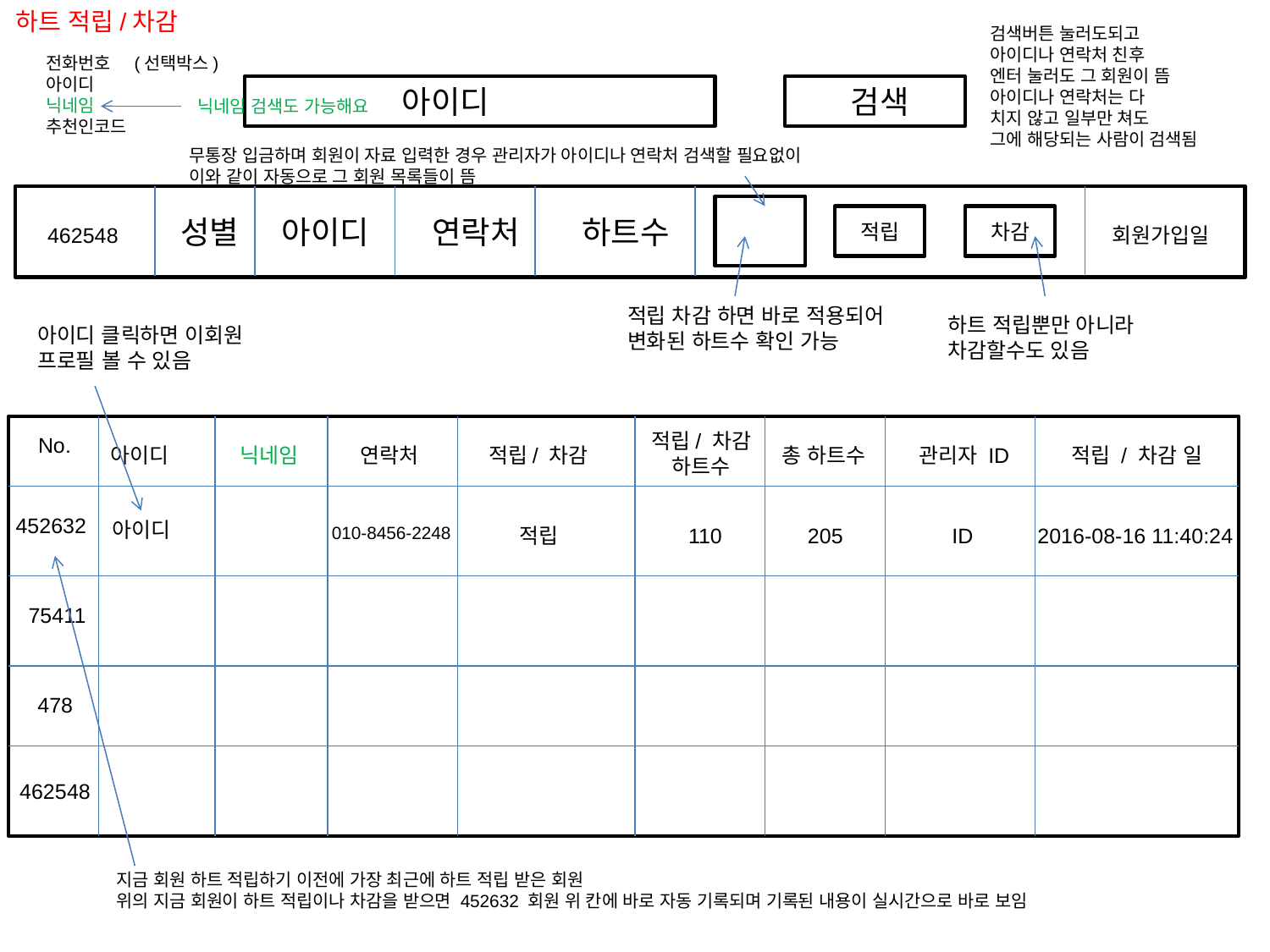

하트 적립/차감
검색버튼 눌러도되고
아이디나 연락처 친후
엔터 눌러도 그 회원이 뜸
아이디나 연락처는 다
치지 않고 일부만 쳐도
그에 해당되는 사람이 검색됨
전화번호    (선택박스)
아이디
닉네임
추천인코드

아이디

검색
닉네임 검색도 가능해요
무통장 입금하며 회원이 자료 입력한 경우 관리자가 아이디나 연락처 검색할 필요없이
이와 같이 자동으로 그 회원 목록들이 뜸

성별
아이디
연락처
하트수

적립
차감
462548
회원가입일
적립 차감 하면 바로 적용되어 변화된 하트수 확인 가능
하트 적립뿐만 아니라
차감할수도 있음
아이디 클릭하면 이회원
프로필 볼 수 있음

적립/ 차감
하트수
No.
아이디
닉네임
연락처
적립/ 차감
총 하트수
관리자 ID
적립 / 차감 일
452632
아이디
010-8456-2248
적립
110
205
ID
2016-08-16 11:40:24
75411
478
462548
지금 회원 하트 적립하기 이전에 가장 최근에 하트 적립 받은 회원
위의 지금 회원이 하트 적립이나 차감을 받으면 452632 회원 위 칸에 바로 자동 기록되며 기록된 내용이 실시간으로 바로 보임